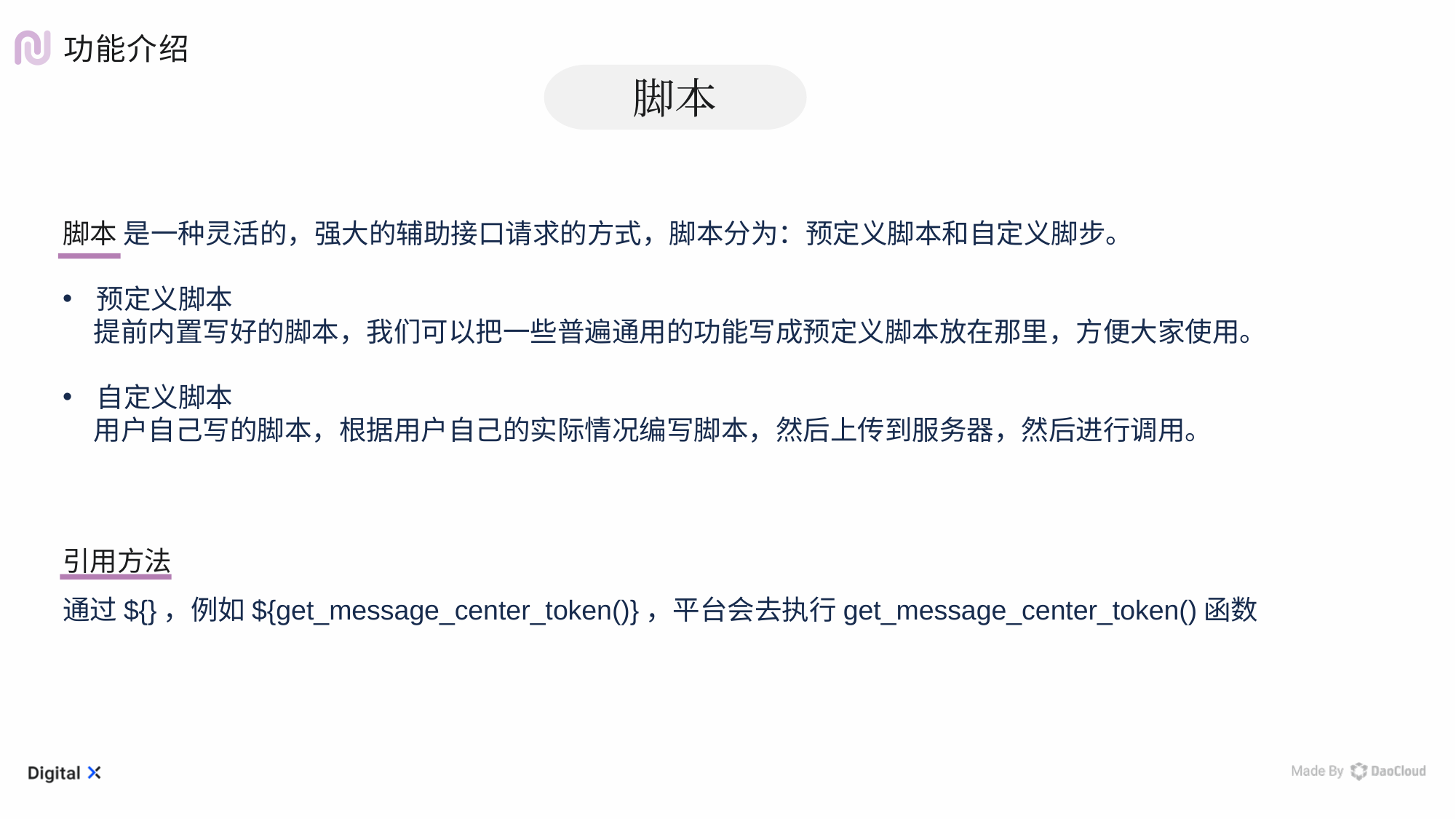

功能介绍
脚本

脚本 是一种灵活的，强大的辅助接口请求的方式，脚本分为：预定义脚本和自定义脚步。

预定义脚本
    提前内置写好的脚本，我们可以把一些普遍通用的功能写成预定义脚本放在那里，方便大家使用。

自定义脚本
    用户自己写的脚本，根据用户自己的实际情况编写脚本，然后上传到服务器，然后进行调用。

引用方法
通过${}，例如${get_message_center_token()}，平台会去执行get_message_center_token()函数